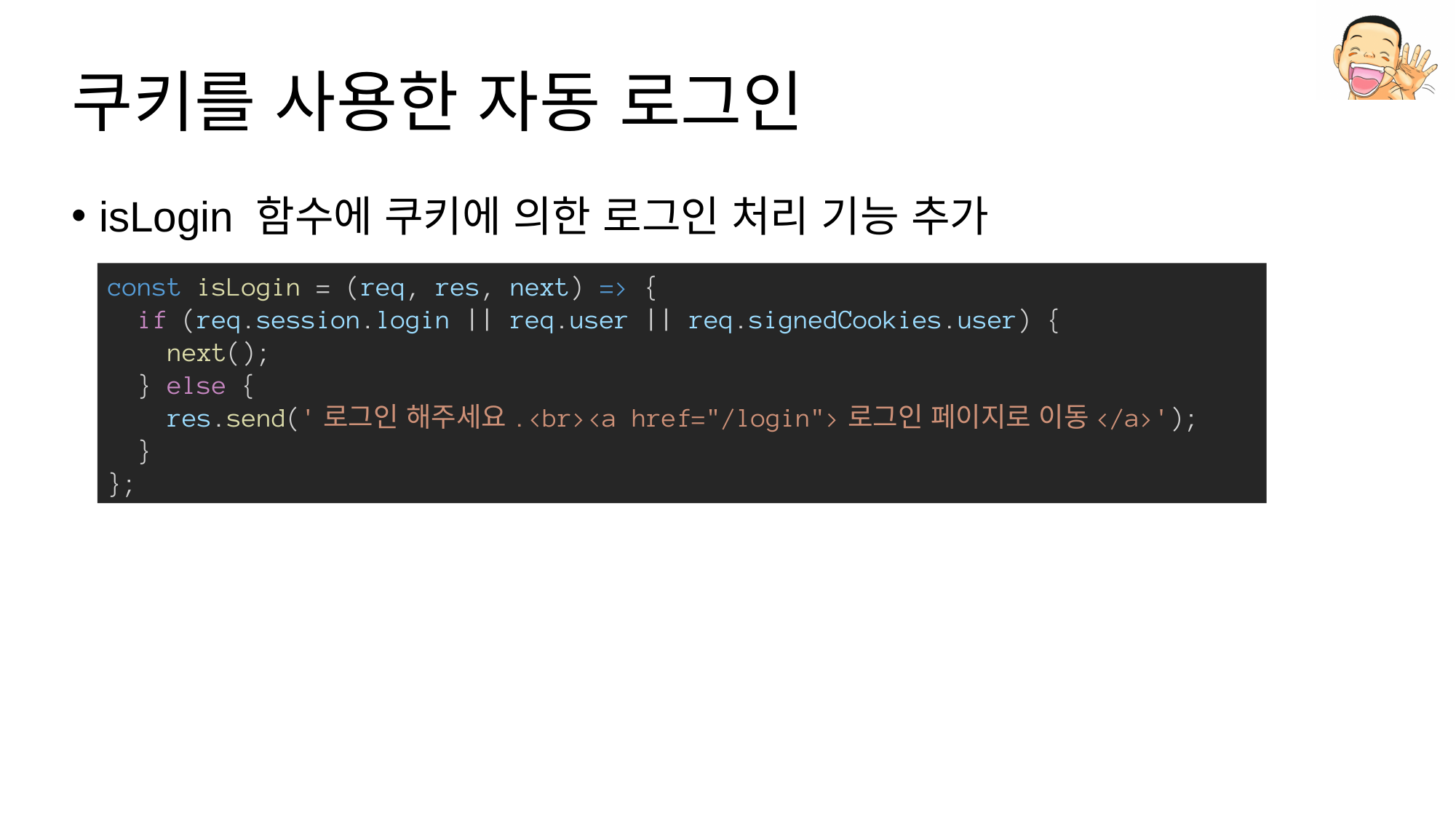

# 쿠키를 사용한 자동 로그인
isLogin 함수에 쿠키에 의한 로그인 처리 기능 추가

const isLogin = (req, res, next) => {
  if (req.session.login || req.user || req.signedCookies.user) {
    next();
  } else {
    res.send('로그인 해주세요.<br><a href="/login">로그인 페이지로 이동</a>');
  }
};